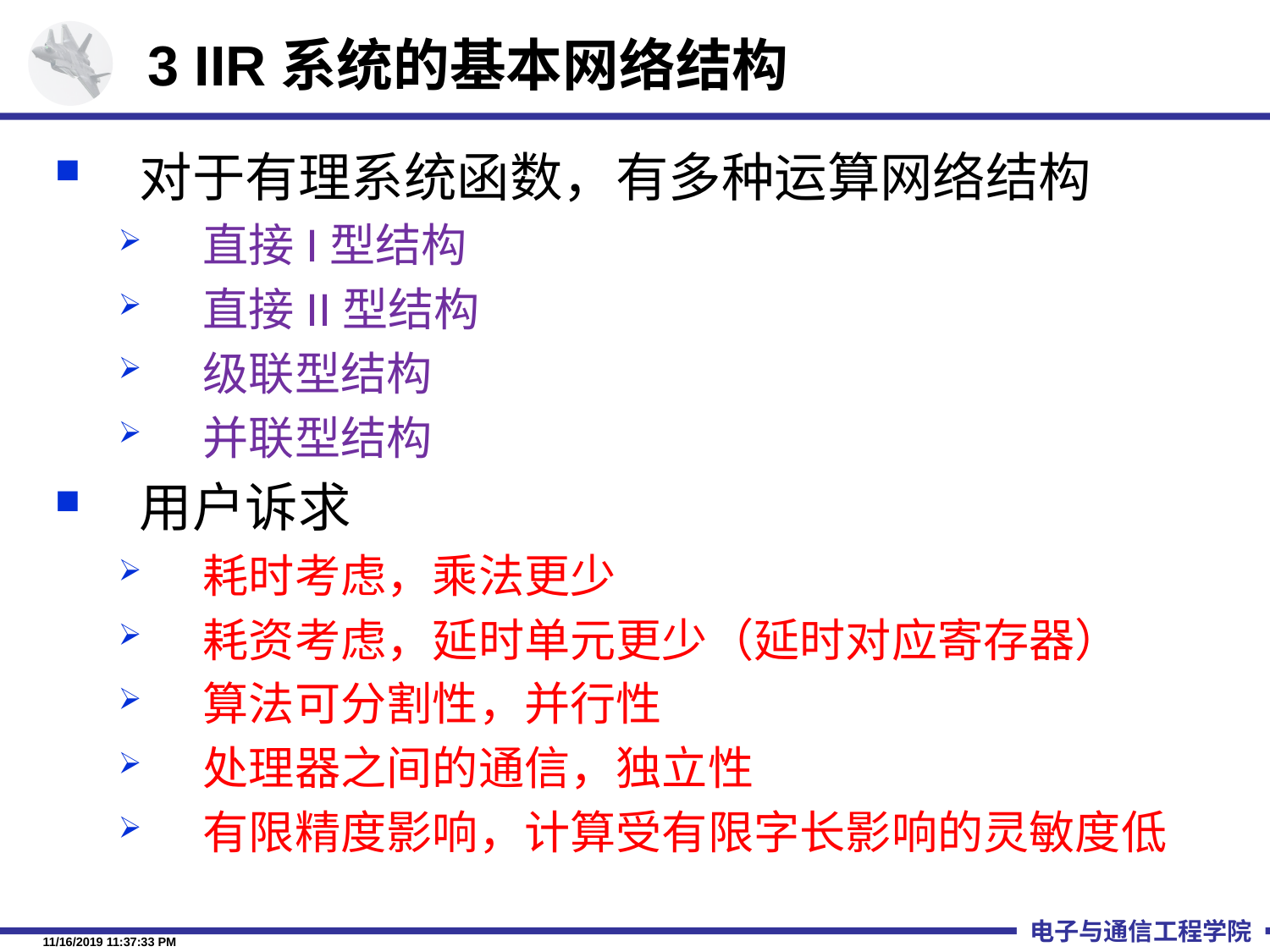

3 IIR系统的基本网络结构
对于有理系统函数，有多种运算网络结构
直接I型结构
直接II型结构
级联型结构
并联型结构
用户诉求
耗时考虑，乘法更少
耗资考虑，延时单元更少（延时对应寄存器）
算法可分割性，并行性
处理器之间的通信，独立性
有限精度影响，计算受有限字长影响的灵敏度低